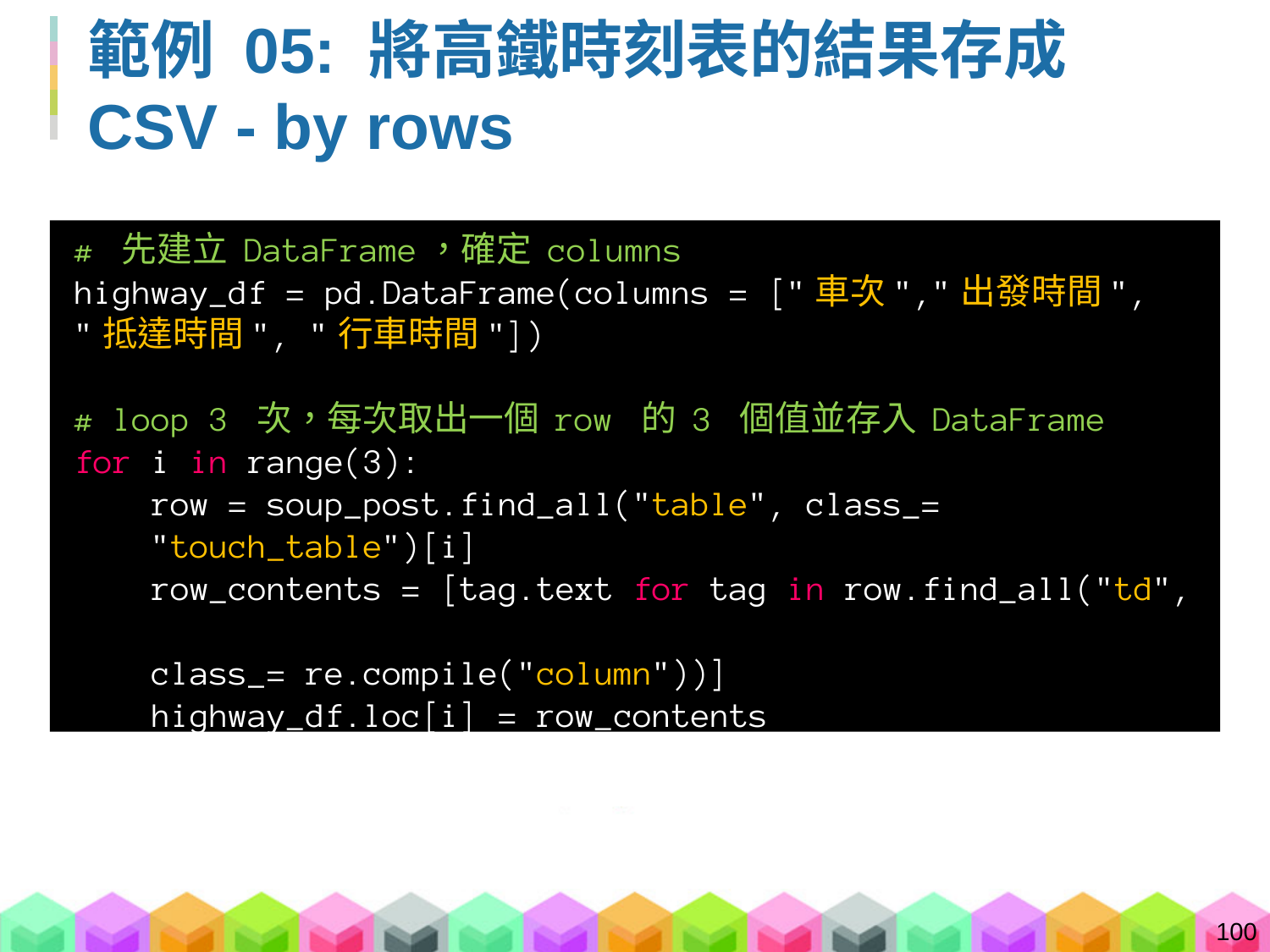

# 範例 05: 將高鐵時刻表的結果存成 CSV - by rows
# 先建立 DataFrame，確定 columns
highway_df = pd.DataFrame(columns = ["車次","出發時間",
"抵達時間", "行車時間"])

# loop 3 次，每次取出一個 row 的 3 個值並存入 DataFrame for i in range(3):
    row = soup_post.find_all("table", class_=
    "touch_table")[i]
    row_contents = [tag.text for tag in row.find_all("td",
    class_= re.compile("column"))]
    highway_df.loc[i] = row_contents
100